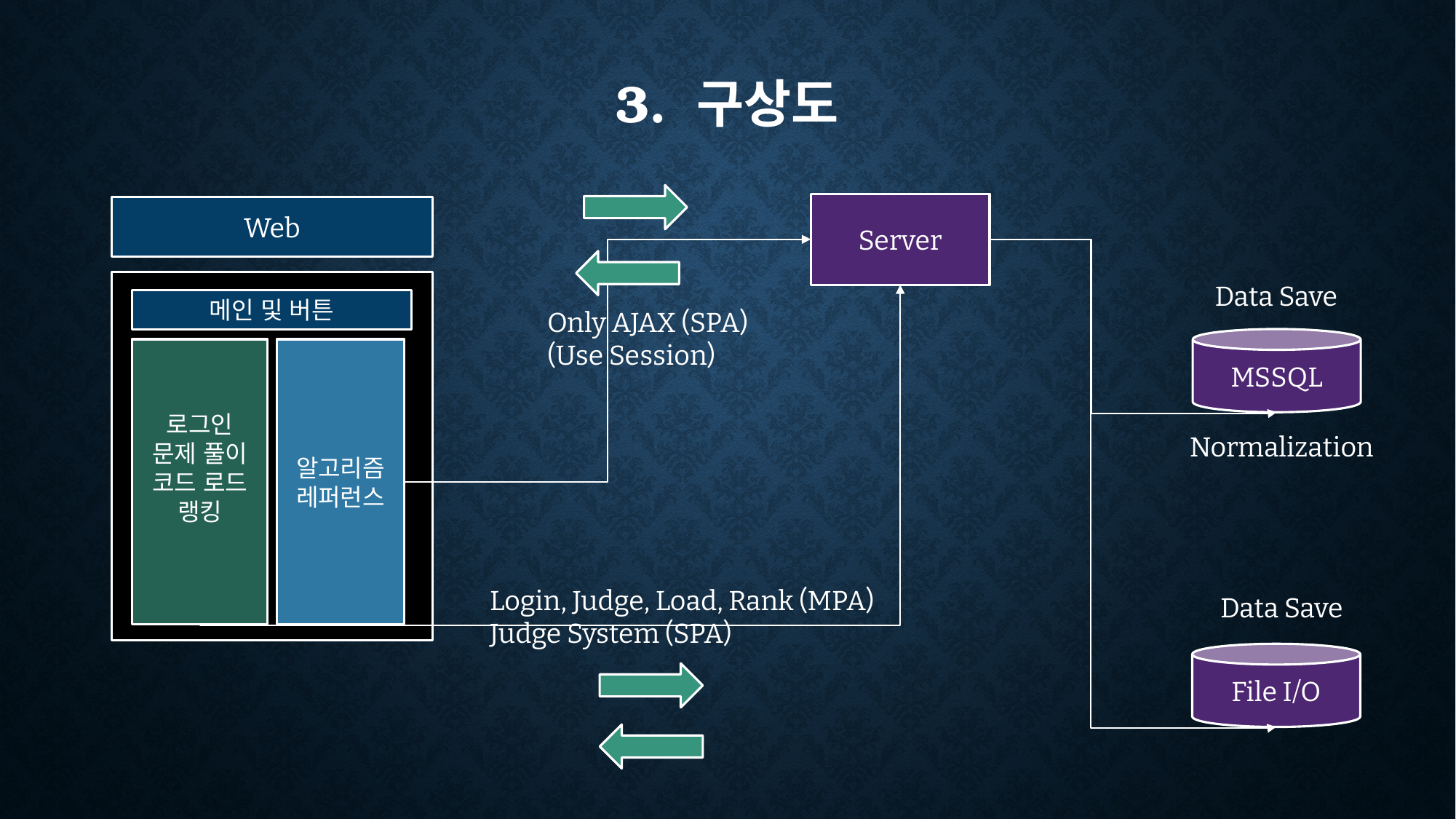

# 3. 구상도

Server
Web

Data Save
메인 및 버튼
Only AJAX (SPA)
(Use Session)
MSSQL
로그인
문제 풀이
코드 로드
랭킹

알고리즘
레퍼런스
Normalization
Login, Judge, Load, Rank (MPA)
Judge System (SPA)
Data Save
File I/O